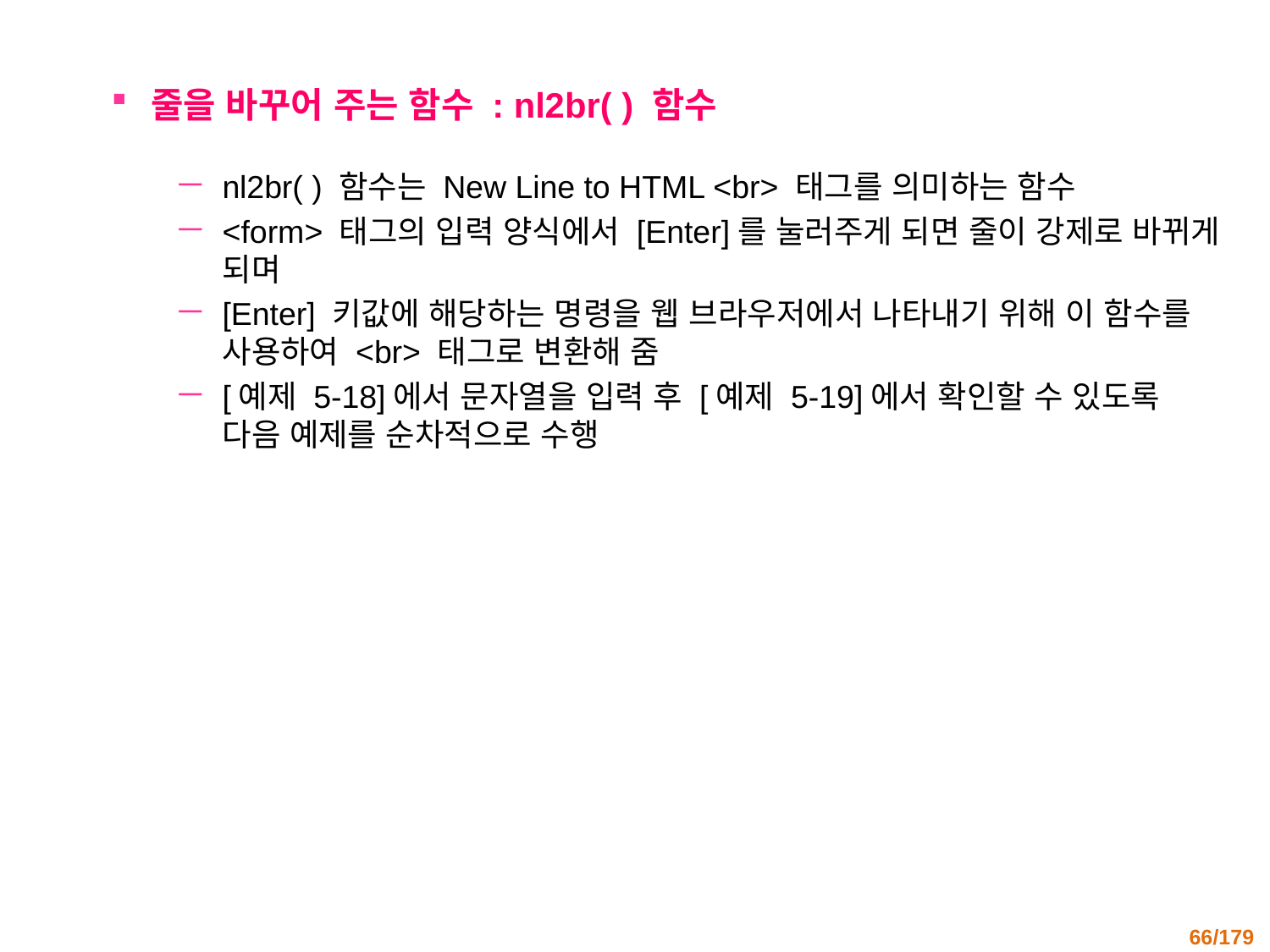

줄을 바꾸어 주는 함수 : nl2br( ) 함수

nl2br( ) 함수는 New Line to HTML <br> 태그를 의미하는 함수
<form> 태그의 입력 양식에서 [Enter]를 눌러주게 되면 줄이 강제로 바뀌게 되며
[Enter] 키값에 해당하는 명령을 웹 브라우저에서 나타내기 위해 이 함수를 사용하여 <br> 태그로 변환해 줌
[예제 5-18]에서 문자열을 입력 후 [예제 5-19]에서 확인할 수 있도록 다음 예제를 순차적으로 수행